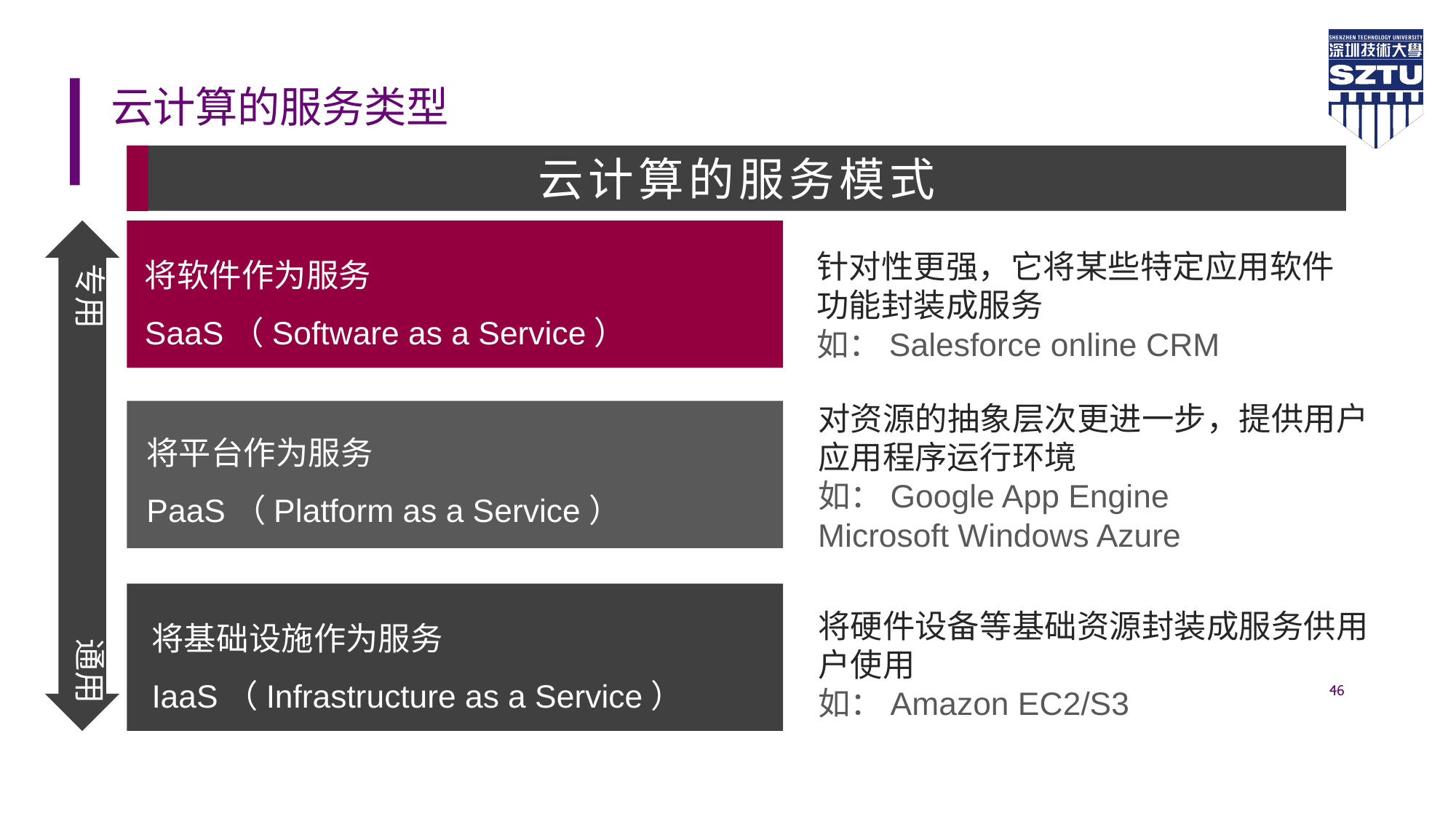

# 云计算的服务类型

云计算的服务模式

将软件作为服务
SaaS（Software as a Service）
针对性更强，它将某些特定应用软件功能封装成服务
如：Salesforce online CRM
专用
对资源的抽象层次更进一步，提供用户应用程序运行环境
如：Google App Engine
Microsoft Windows Azure

将平台作为服务
PaaS（Platform as a Service）

将基础设施作为服务
IaaS（Infrastructure as a Service）
将硬件设备等基础资源封装成服务供用户使用
如：Amazon EC2/S3
通用
46